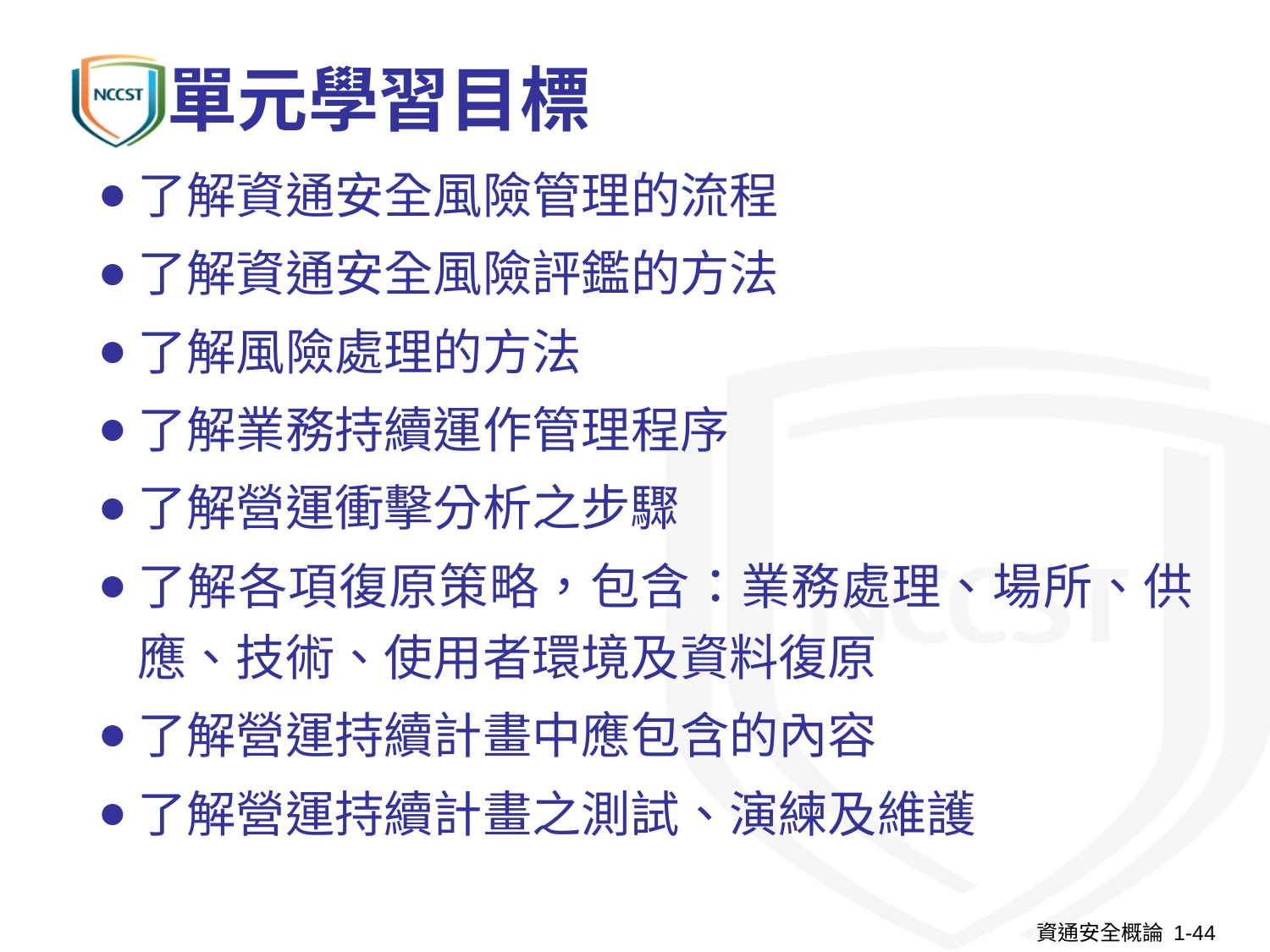

# 單元學習目標
了解資通安全風險管理的流程
了解資通安全風險評鑑的方法
了解風險處理的方法
了解業務持續運作管理程序
了解營運衝擊分析之步驟
了解各項復原策略，包含：業務處理、場所、供應、技術、使用者環境及資料復原
了解營運持續計畫中應包含的內容
了解營運持續計畫之測試、演練及維護